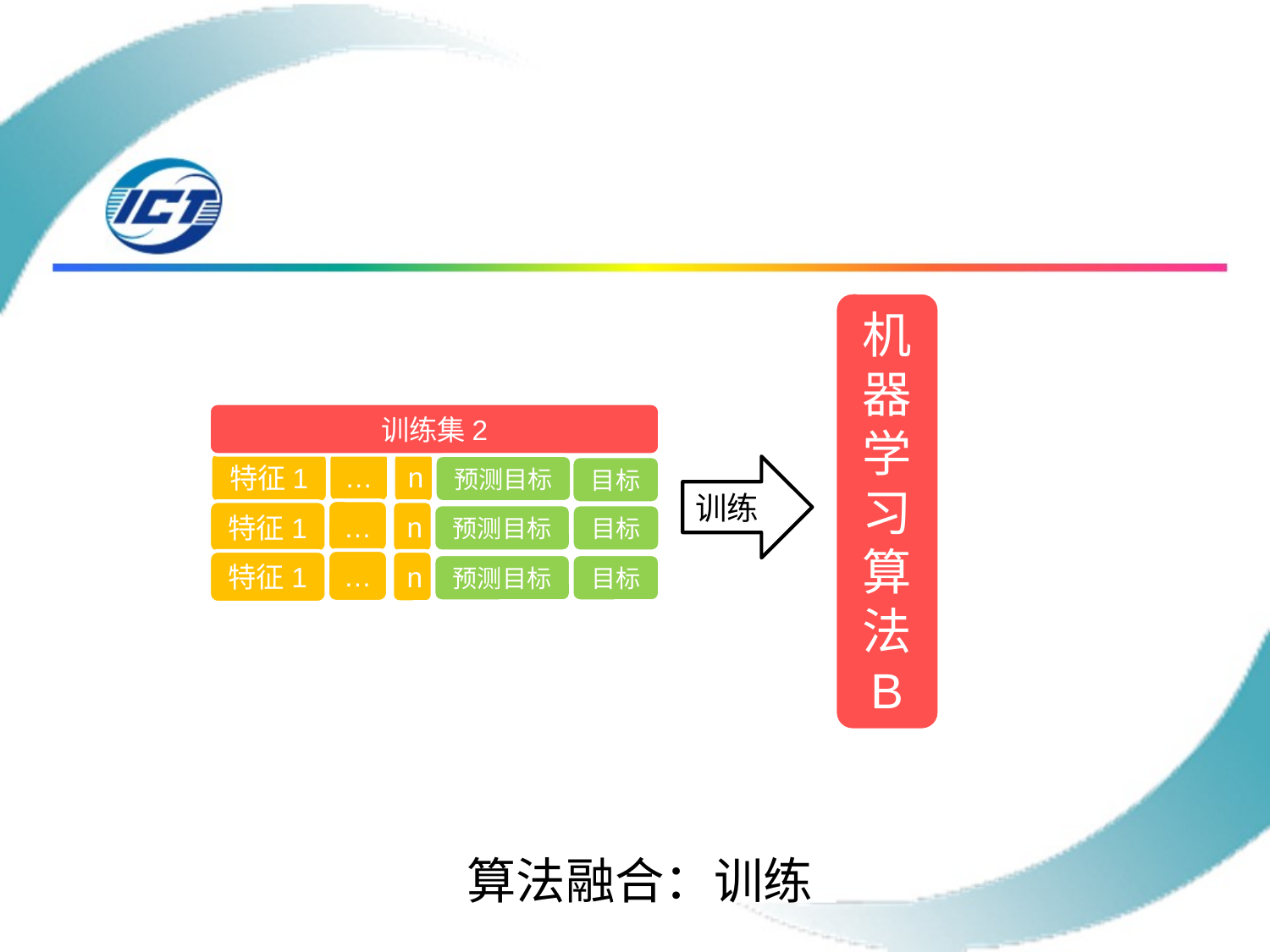

机器学习算法
B
训练集2
…
特征1
n
预测目标
目标
训练
…
特征1
n
预测目标
目标
…
特征1
n
预测目标
目标
算法融合：训练